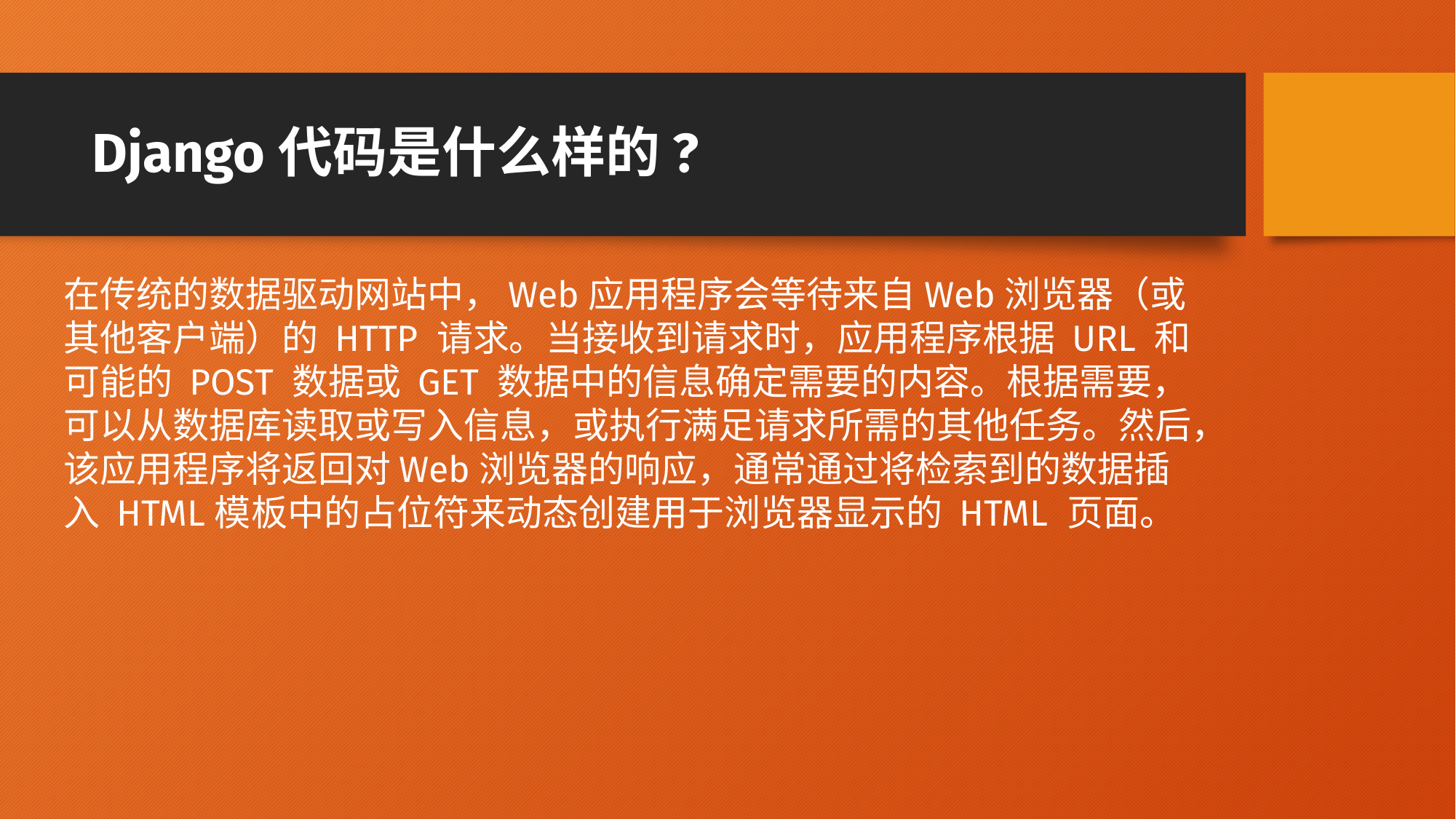

# Django代码是什么样的?
在传统的数据驱动网站中，Web应用程序会等待来自Web浏览器（或其他客户端）的 HTTP 请求。当接收到请求时，应用程序根据 URL 和可能的 POST 数据或 GET 数据中的信息确定需要的内容。根据需要，可以从数据库读取或写入信息，或执行满足请求所需的其他任务。然后，该应用程序将返回对Web浏览器的响应，通常通过将检索到的数据插入 HTML模板中的占位符来动态创建用于浏览器显示的 HTML 页面。